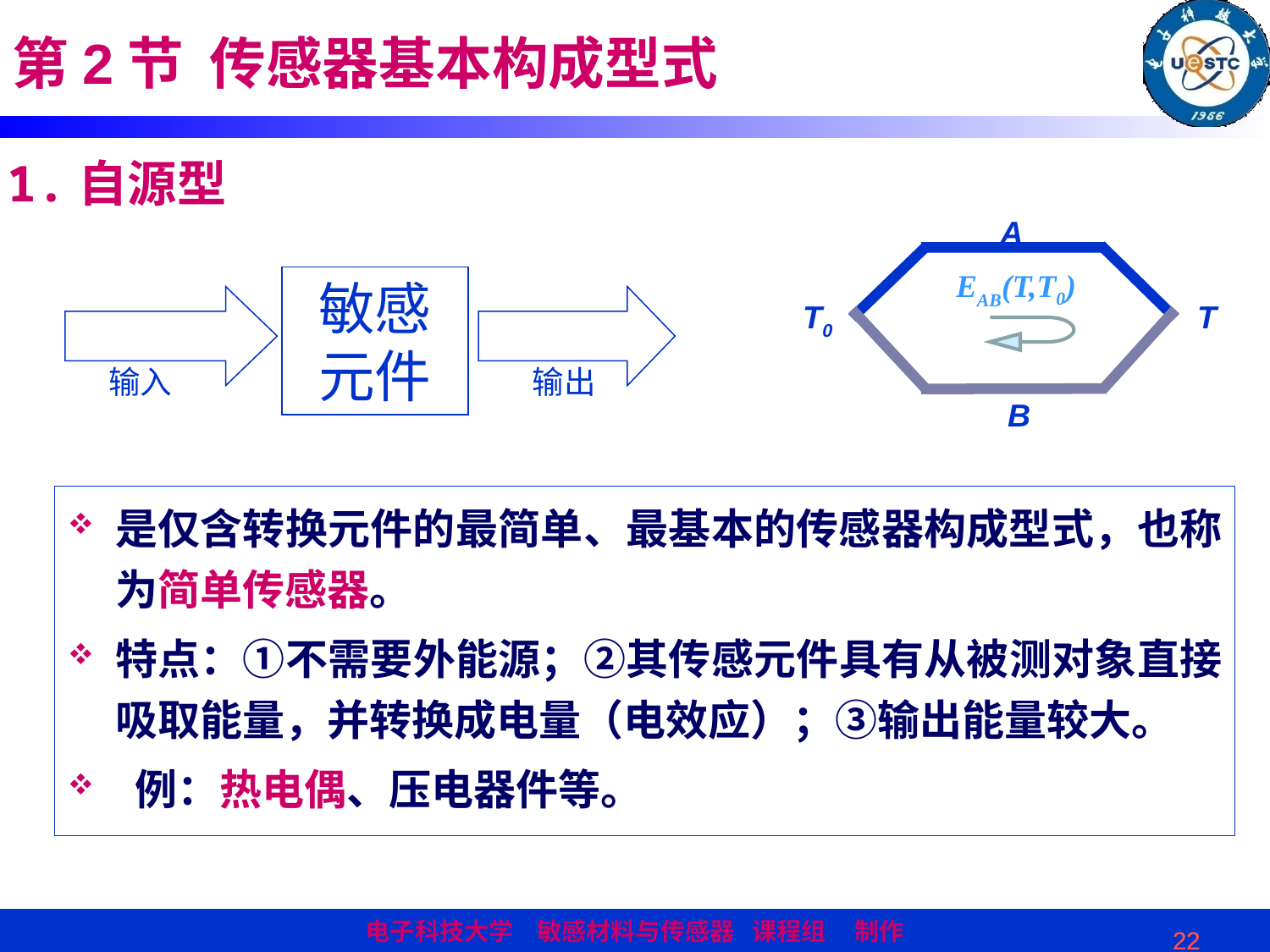

第2节  传感器基本构成型式
1.自源型
A

EAB(T,T0)

T0
T

B
敏感元件

输入
输出
是仅含转换元件的最简单、最基本的传感器构成型式，也称为简单传感器。
特点：①不需要外能源；②其传感元件具有从被测对象直接吸取能量，并转换成电量（电效应）；③输出能量较大。
 例：热电偶、压电器件等。
22
22